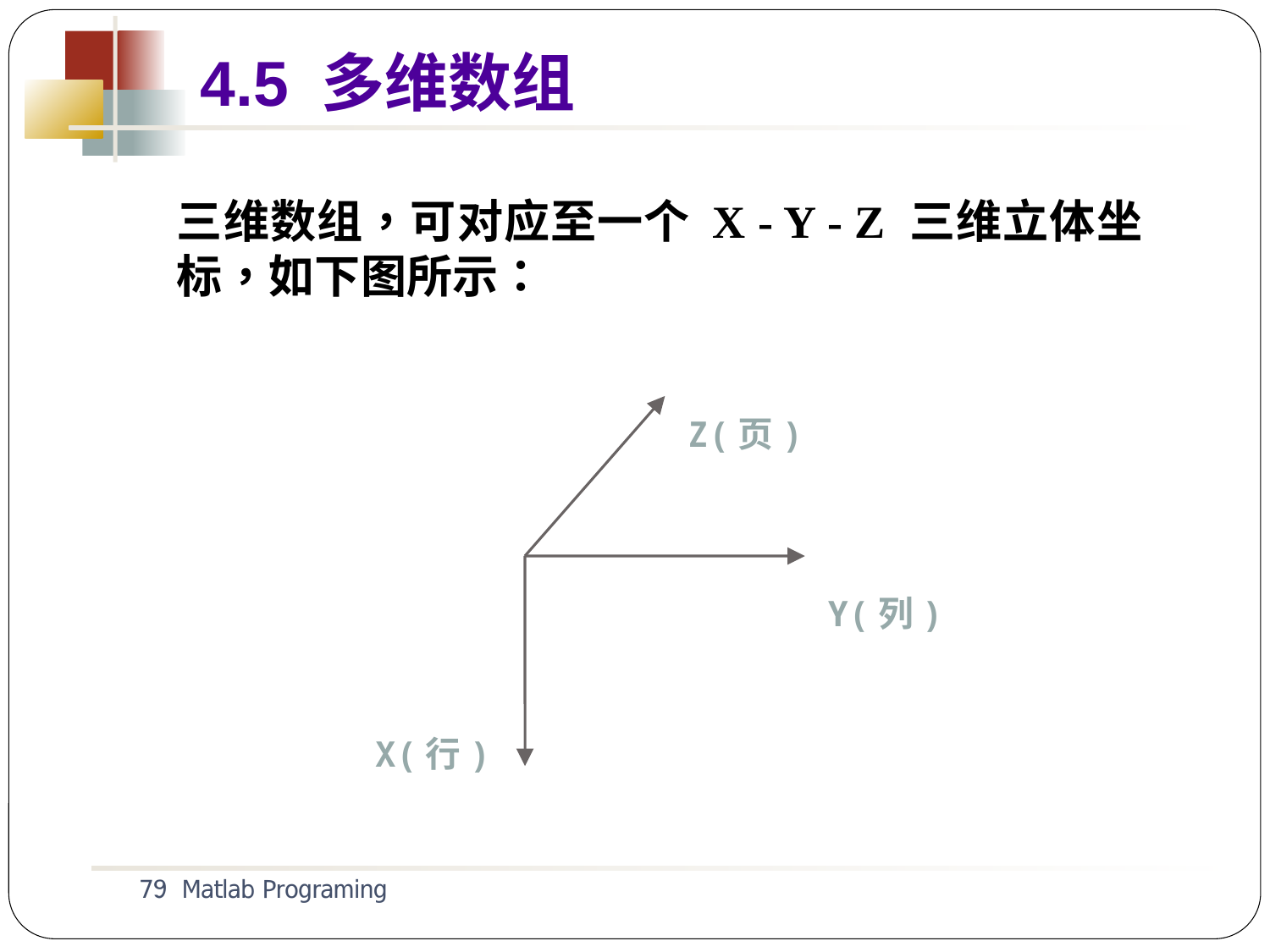

4.5 多维数组
三维数组，可对应至一个 X - Y - Z 三维立体坐标，如下图所示：

Z(页)
Y(列)
X(行)
79  Matlab Programing